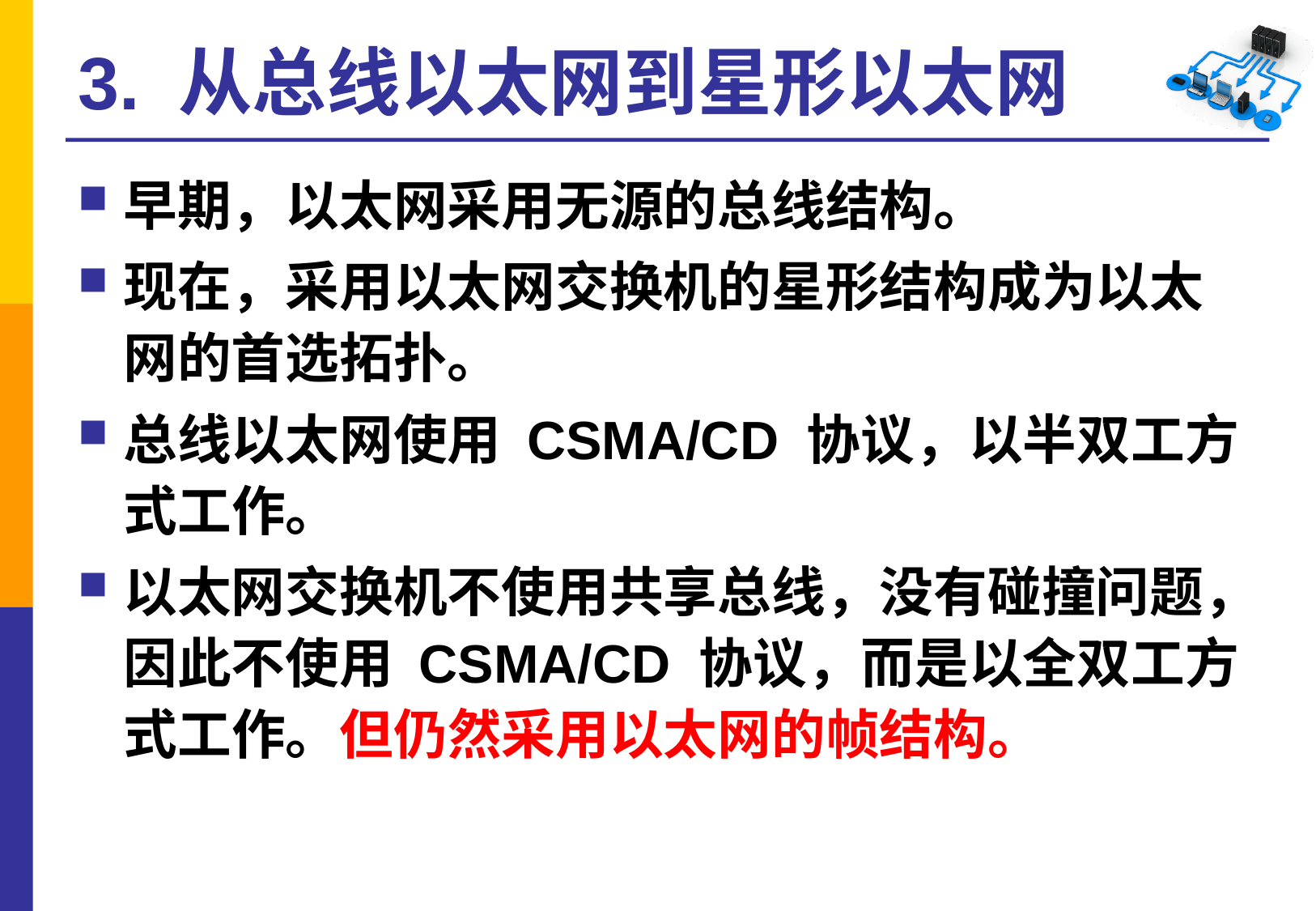

# 3. 从总线以太网到星形以太网
早期，以太网采用无源的总线结构。
现在，采用以太网交换机的星形结构成为以太网的首选拓扑。
总线以太网使用 CSMA/CD 协议，以半双工方式工作。
以太网交换机不使用共享总线，没有碰撞问题，因此不使用 CSMA/CD 协议，而是以全双工方式工作。但仍然采用以太网的帧结构。